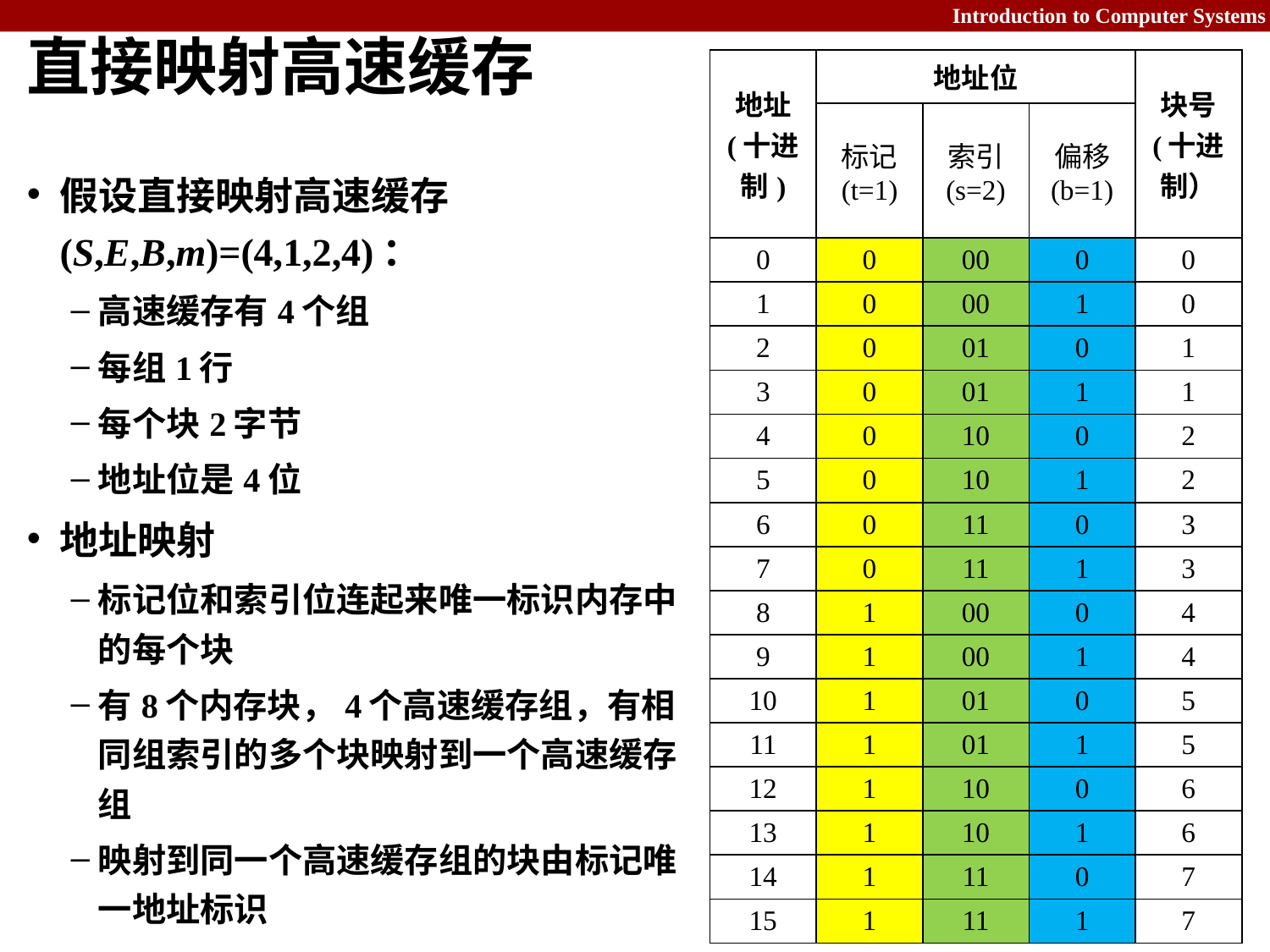

# 直接映射高速缓存
| 地址 (十进制) | 地址位 |  |  | 块号 (十进制） |
| --- | --- | --- | --- | --- |
|  | 标记 (t=1) | 索引 (s=2) | 偏移 (b=1) |  |
| 0 | 0 | 00 | 0 | 0 |
| 1 | 0 | 00 | 1 | 0 |
| 2 | 0 | 01 | 0 | 1 |
| 3 | 0 | 01 | 1 | 1 |
| 4 | 0 | 10 | 0 | 2 |
| 5 | 0 | 10 | 1 | 2 |
| 6 | 0 | 11 | 0 | 3 |
| 7 | 0 | 11 | 1 | 3 |
| 8 | 1 | 00 | 0 | 4 |
| 9 | 1 | 00 | 1 | 4 |
| 10 | 1 | 01 | 0 | 5 |
| 11 | 1 | 01 | 1 | 5 |
| 12 | 1 | 10 | 0 | 6 |
| 13 | 1 | 10 | 1 | 6 |
| 14 | 1 | 11 | 0 | 7 |
| 15 | 1 | 11 | 1 | 7 |
假设直接映射高速缓存(S,E,B,m)=(4,1,2,4)：
高速缓存有4个组
每组1行
每个块2字节
地址位是4位
地址映射
标记位和索引位连起来唯一标识内存中的每个块
有8个内存块，4个高速缓存组，有相同组索引的多个块映射到一个高速缓存组
映射到同一个高速缓存组的块由标记唯一地址标识